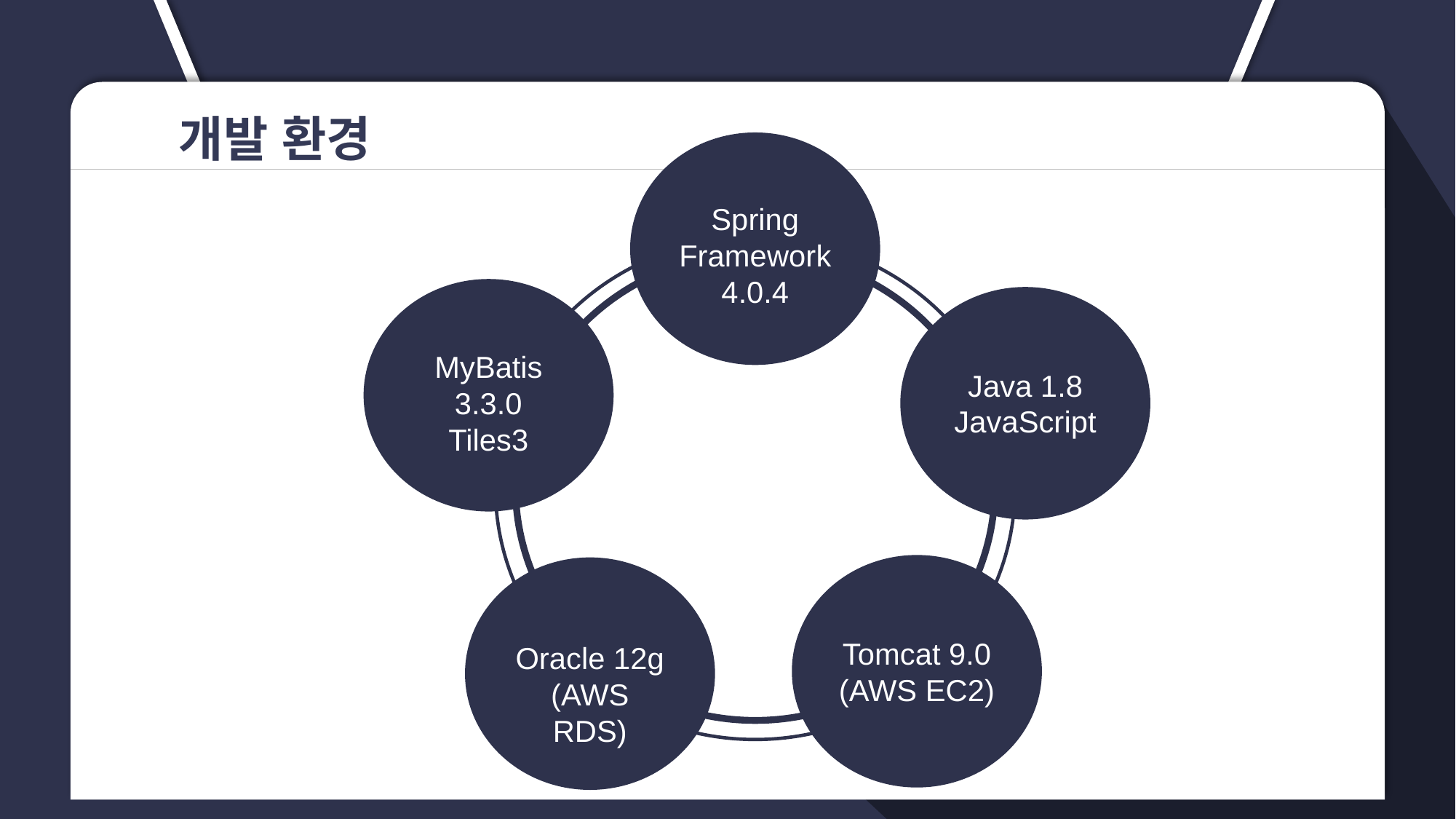

개발 환경

Spring
Framework
4.0.4

MyBatis
3.3.0
Tiles3

Java 1.8
JavaScript

Tomcat 9.0
(AWS EC2)

Oracle 12g
(AWS RDS)